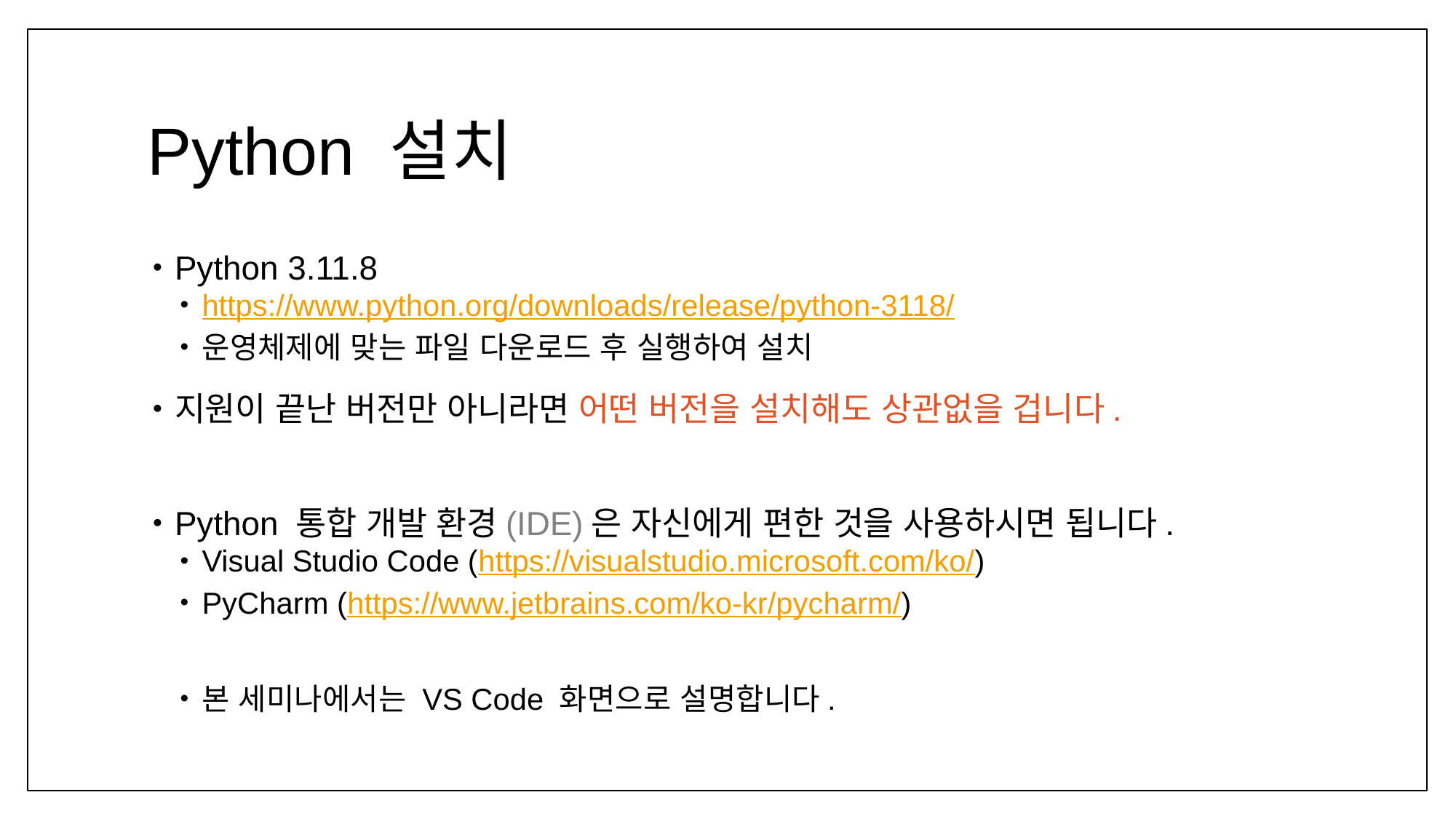

# Python 설치
Python 3.11.8
https://www.python.org/downloads/release/python-3118/
운영체제에 맞는 파일 다운로드 후 실행하여 설치
지원이 끝난 버전만 아니라면 어떤 버전을 설치해도 상관없을 겁니다.

Python 통합 개발 환경(IDE)은 자신에게 편한 것을 사용하시면 됩니다.
Visual Studio Code (https://visualstudio.microsoft.com/ko/)
PyCharm (https://www.jetbrains.com/ko-kr/pycharm/)

본 세미나에서는 VS Code 화면으로 설명합니다.